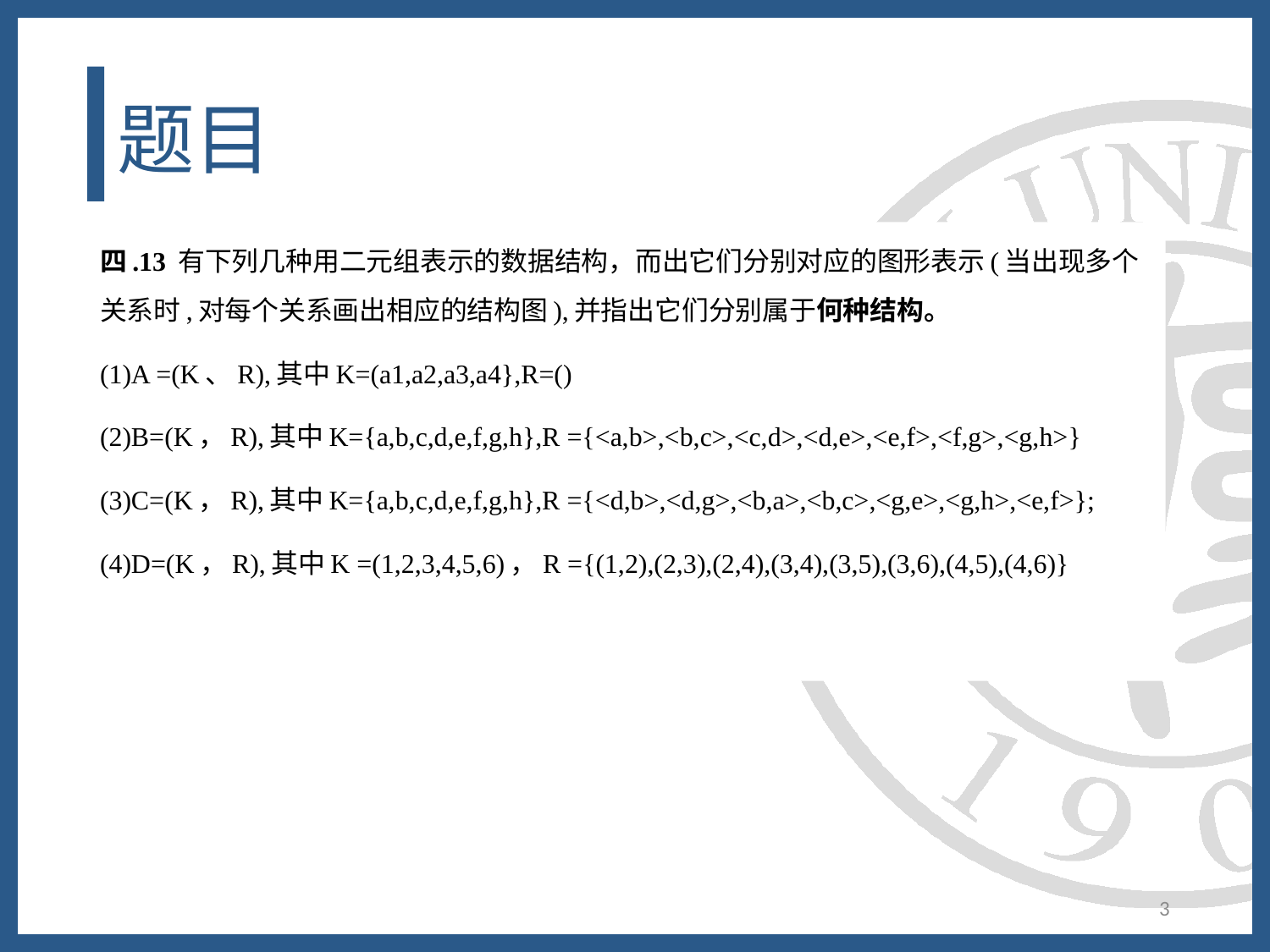

# 题目
四.13 有下列几种用二元组表示的数据结构，而出它们分别对应的图形表示(当出现多个关系时,对每个关系画出相应的结构图),并指出它们分别属于何种结构。
(1)A =(K、R),其中K=(a1,a2,a3,a4},R=()
(2)B=(K，R),其中K={a,b,c,d,e,f,g,h},R ={<a,b>,<b,c>,<c,d>,<d,e>,<e,f>,<f,g>,<g,h>}
(3)C=(K，R),其中K={a,b,c,d,e,f,g,h},R ={<d,b>,<d,g>,<b,a>,<b,c>,<g,e>,<g,h>,<e,f>};
(4)D=(K，R),其中K =(1,2,3,4,5,6)，R ={(1,2),(2,3),(2,4),(3,4),(3,5),(3,6),(4,5),(4,6)}

3